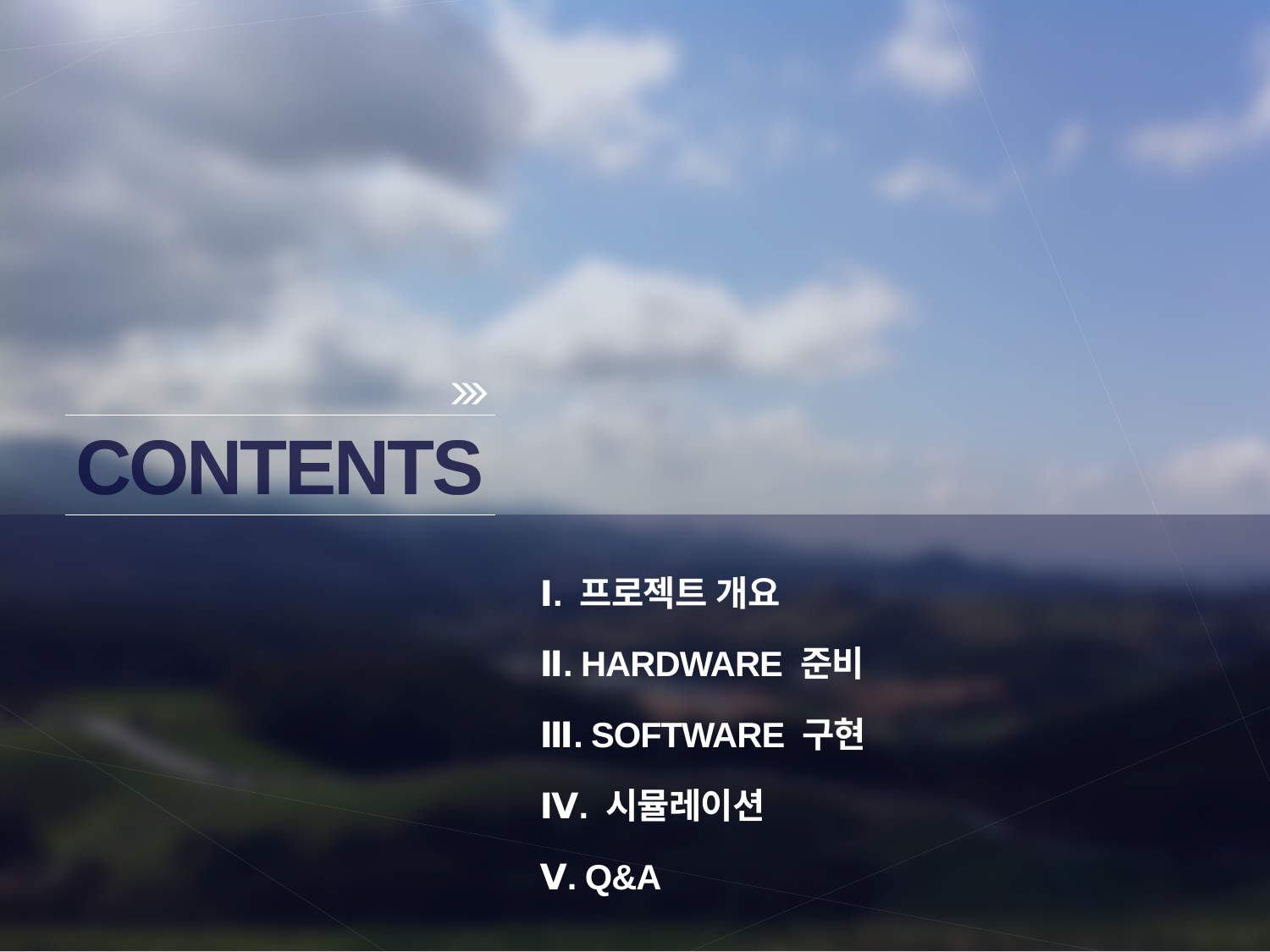

CONTENTS
Ⅰ. 프로젝트 개요
Ⅱ. HARDWARE 준비
Ⅲ. SOFTWARE 구현
Ⅳ. 시뮬레이션
Ⅴ. Q&A